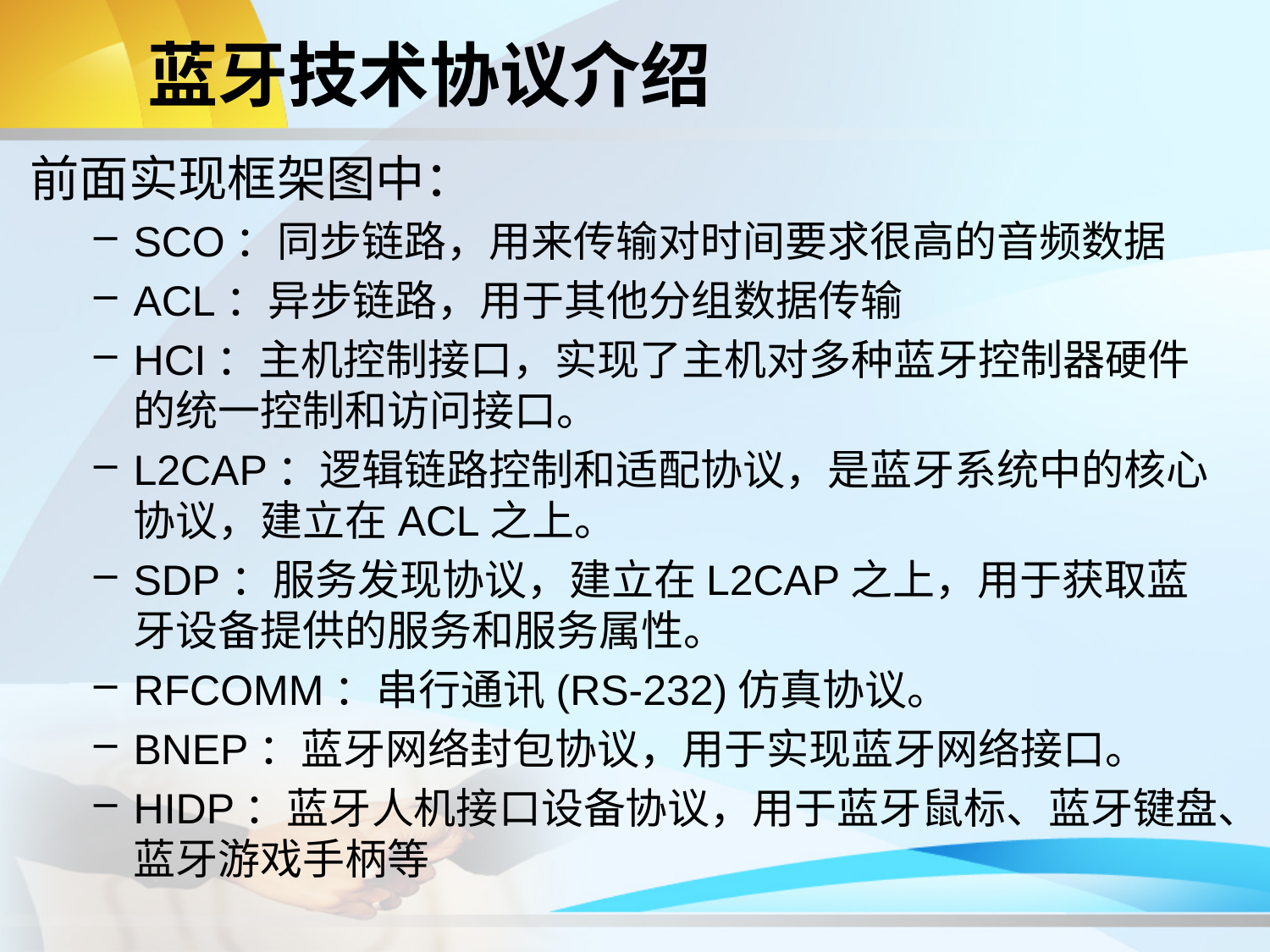

蓝牙技术协议介绍
前面实现框架图中：
SCO：同步链路，用来传输对时间要求很高的音频数据
ACL：异步链路，用于其他分组数据传输
HCI：主机控制接口，实现了主机对多种蓝牙控制器硬件的统一控制和访问接口。
L2CAP：逻辑链路控制和适配协议，是蓝牙系统中的核心协议，建立在ACL之上。
SDP：服务发现协议，建立在L2CAP之上，用于获取蓝牙设备提供的服务和服务属性。
RFCOMM：串行通讯(RS-232)仿真协议。
BNEP：蓝牙网络封包协议，用于实现蓝牙网络接口。
HIDP：蓝牙人机接口设备协议，用于蓝牙鼠标、蓝牙键盘、蓝牙游戏手柄等